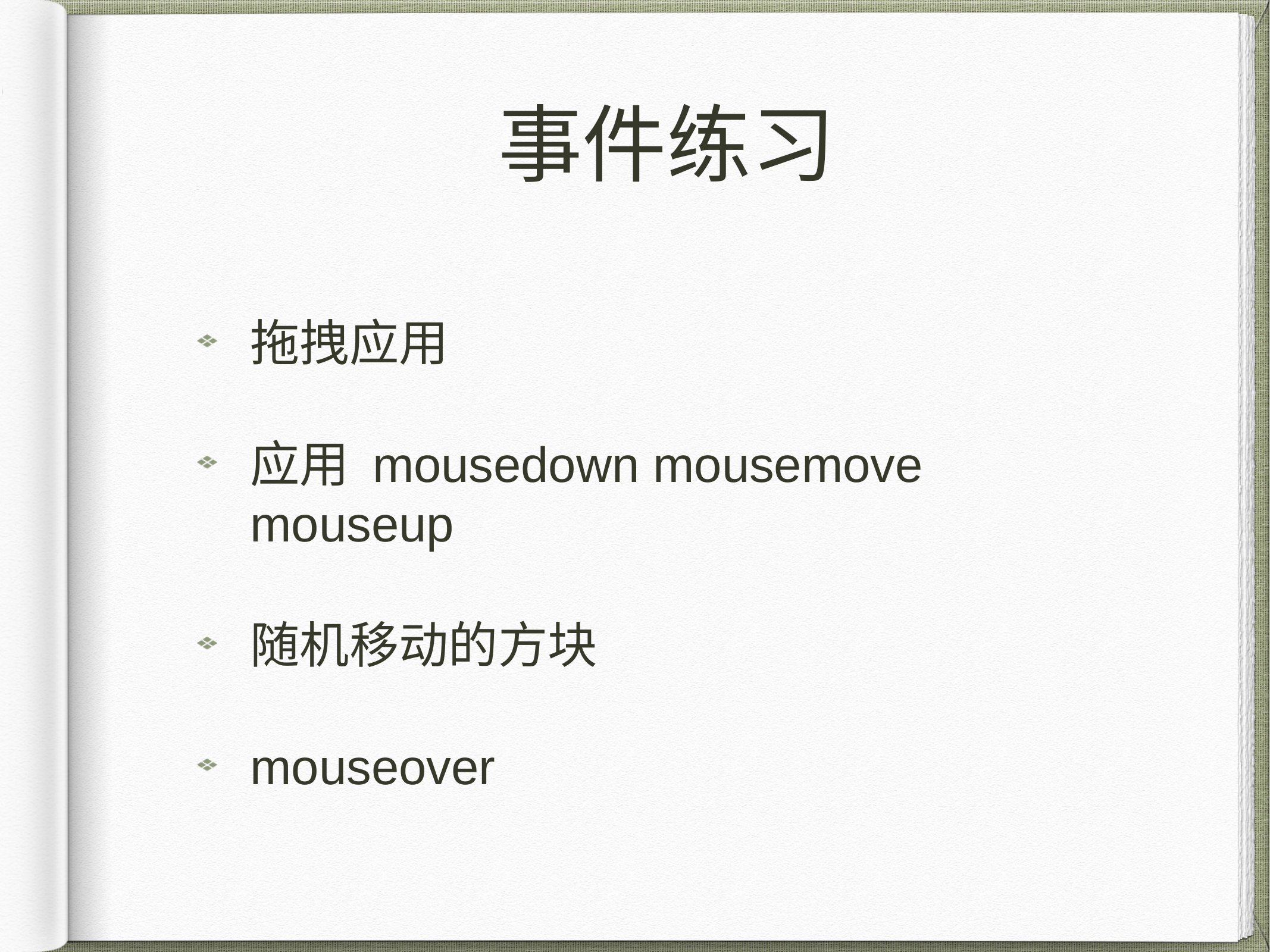

# 事件练习
拖拽应用
应用 mousedown mousemove mouseup
随机移动的方块
mouseover